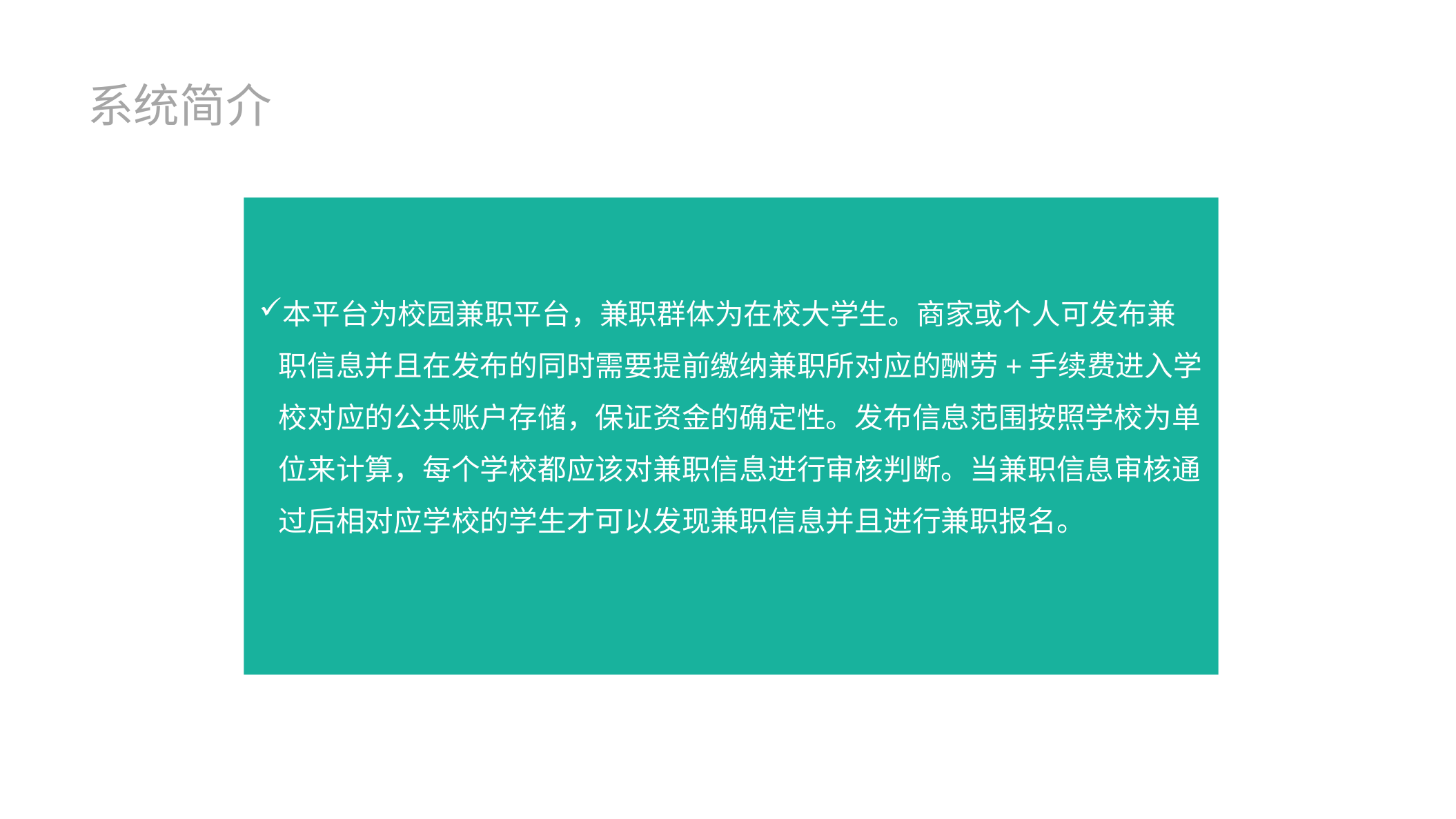

系统简介

本平台为校园兼职平台，兼职群体为在校大学生。商家或个人可发布兼职信息并且在发布的同时需要提前缴纳兼职所对应的酬劳+手续费进入学校对应的公共账户存储，保证资金的确定性。发布信息范围按照学校为单位来计算，每个学校都应该对兼职信息进行审核判断。当兼职信息审核通过后相对应学校的学生才可以发现兼职信息并且进行兼职报名。